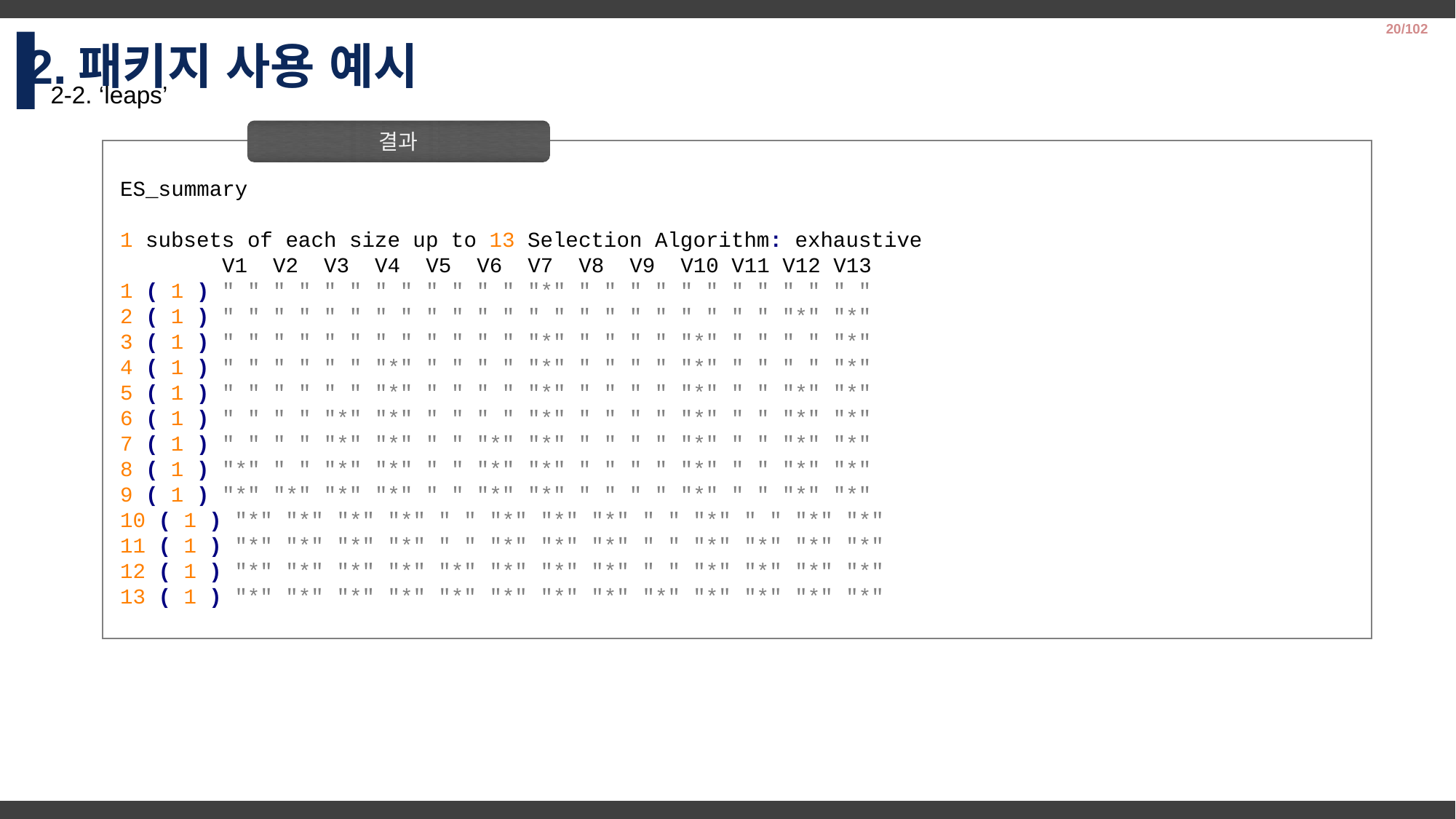

2.패키지 사용 예시
20/102

2-2. ‘leaps’
결과

ES_summary

1 subsets of each size up to 13 Selection Algorithm: exhaustive
        V1  V2  V3  V4  V5  V6  V7  V8  V9  V10 V11 V12 V13
1 ( 1 ) " " " " " " " " " " " " "*" " " " " " " " " " " " "
2 ( 1 ) " " " " " " " " " " " " " " " " " " " " " " "*" "*"
3 ( 1 ) " " " " " " " " " " " " "*" " " " " "*" " " " " "*"
4 ( 1 ) " " " " " " "*" " " " " "*" " " " " "*" " " " " "*"
5 ( 1 ) " " " " " " "*" " " " " "*" " " " " "*" " " "*" "*"
6 ( 1 ) " " " " "*" "*" " " " " "*" " " " " "*" " " "*" "*"
7 ( 1 ) " " " " "*" "*" " " "*" "*" " " " " "*" " " "*" "*"
8 ( 1 ) "*" " " "*" "*" " " "*" "*" " " " " "*" " " "*" "*"
9 ( 1 ) "*" "*" "*" "*" " " "*" "*" " " " " "*" " " "*" "*"
10 ( 1 ) "*" "*" "*" "*" " " "*" "*" "*" " " "*" " " "*" "*"
11 ( 1 ) "*" "*" "*" "*" " " "*" "*" "*" " " "*" "*" "*" "*"
12 ( 1 ) "*" "*" "*" "*" "*" "*" "*" "*" " " "*" "*" "*" "*"
13 ( 1 ) "*" "*" "*" "*" "*" "*" "*" "*" "*" "*" "*" "*" "*"
2014-2 Business Logistics Team Project